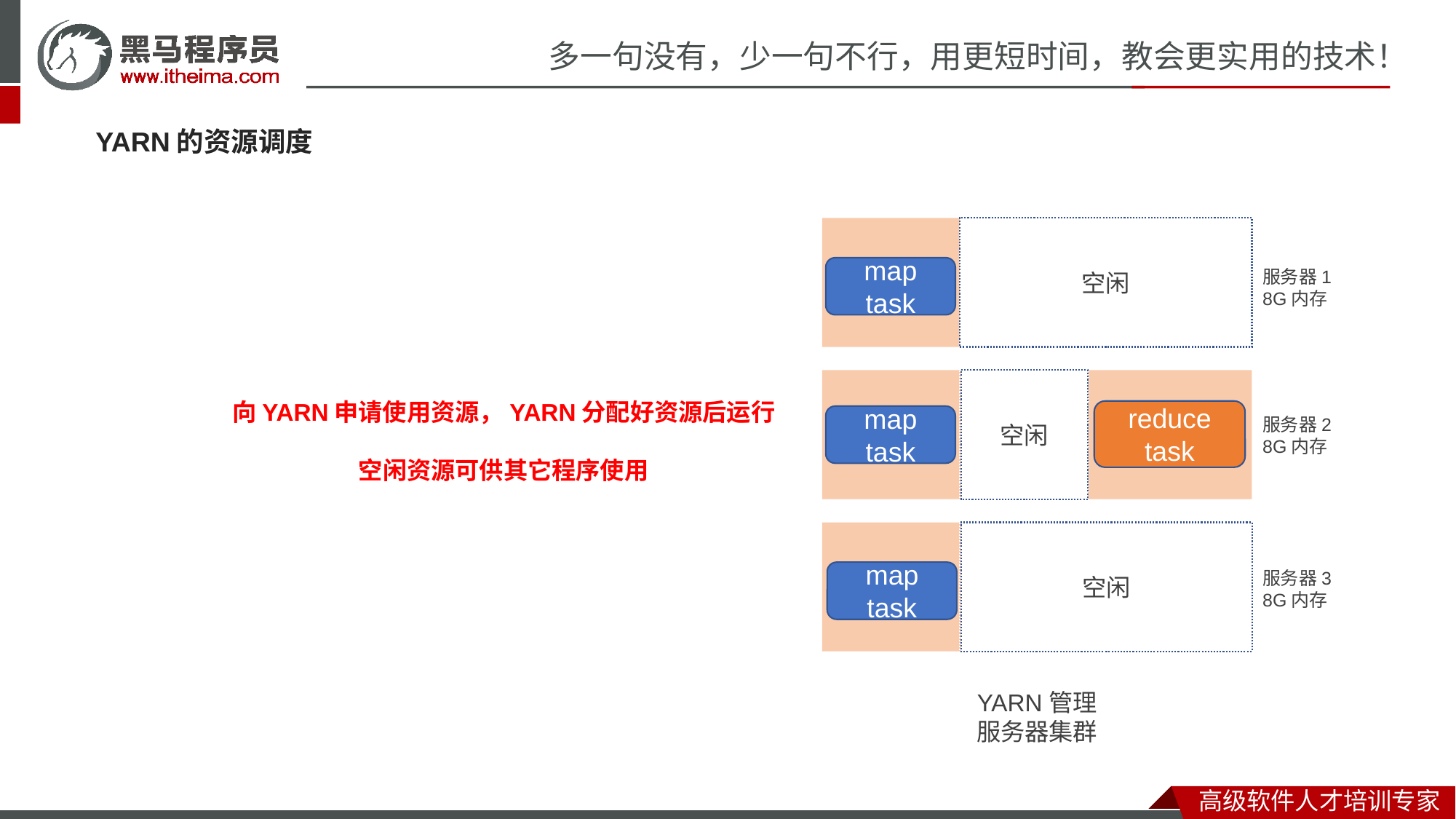

YARN的资源调度

YARN管理
服务器集群
空闲
map task
服务器1
8G内存
给我2G内存用

MapReduce程序
空闲
向YARN申请使用资源，YARN分配好资源后运行

空闲资源可供其它程序使用
reduce task
map task
服务器2
8G内存
给我4G内存用
空闲
服务器3
8G内存
map task